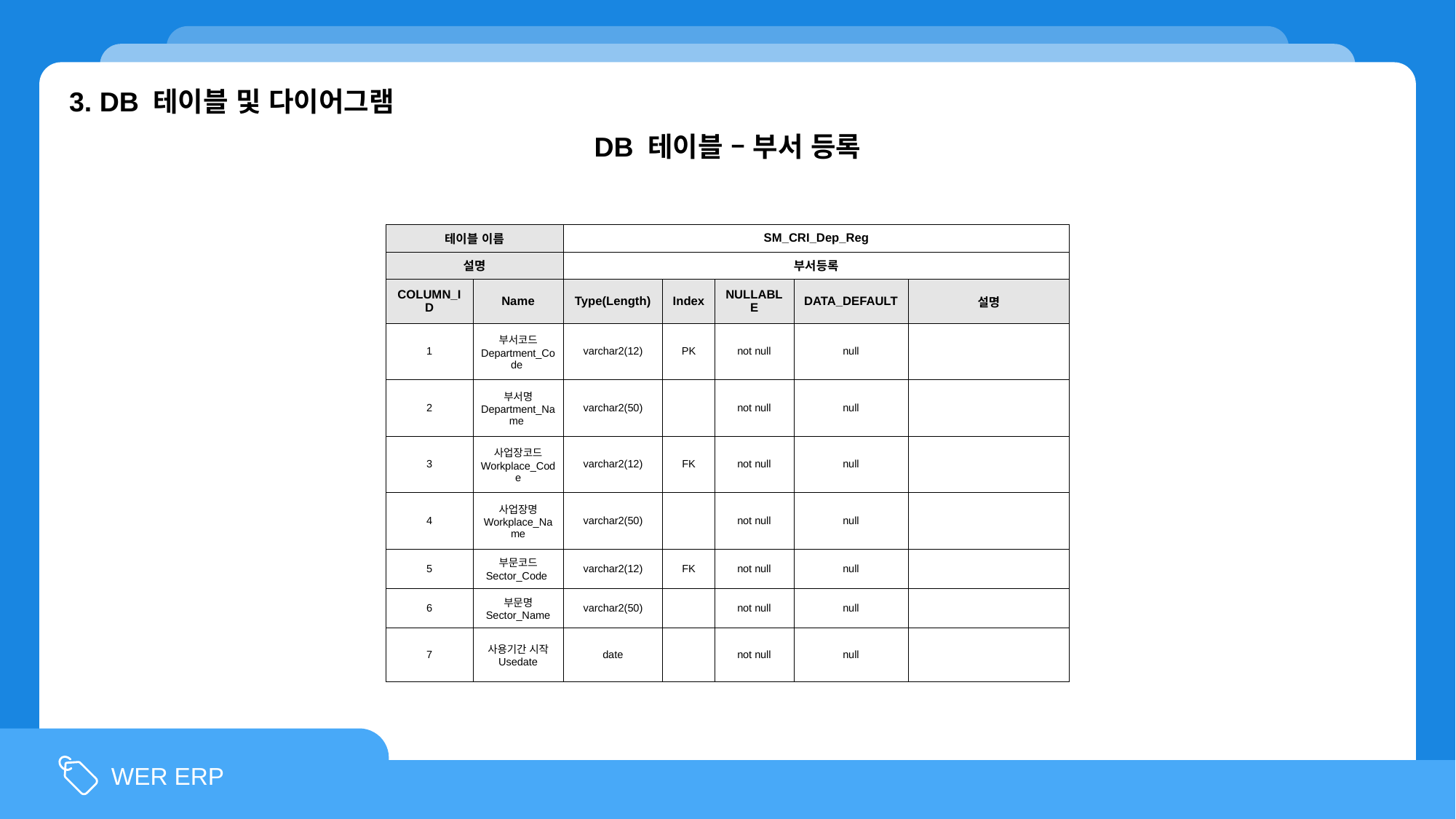

3. DB 테이블 및 다이어그램
DB 테이블 – 부서 등록
| 테이블 이름 |  | SM\_CRI\_Dep\_Reg |  |  |  |  |
| --- | --- | --- | --- | --- | --- | --- |
| 설명 |  | 부서등록 |  |  |  |  |
| COLUMN\_ID | Name | Type(Length) | Index | NULLABLE | DATA\_DEFAULT | 설명 |
| 1 | 부서코드 Department\_Code | varchar2(12) | PK | not null | null |  |
| 2 | 부서명 Department\_Name | varchar2(50) |  | not null | null |  |
| 3 | 사업장코드 Workplace\_Code | varchar2(12) | FK | not null | null |  |
| 4 | 사업장명 Workplace\_Name | varchar2(50) |  | not null | null |  |
| 5 | 부문코드 Sector\_Code | varchar2(12) | FK | not null | null |  |
| 6 | 부문명 Sector\_Name | varchar2(50) |  | not null | null |  |
| 7 | 사용기간 시작 Usedate | date |  | not null | null |  |

WER ERP